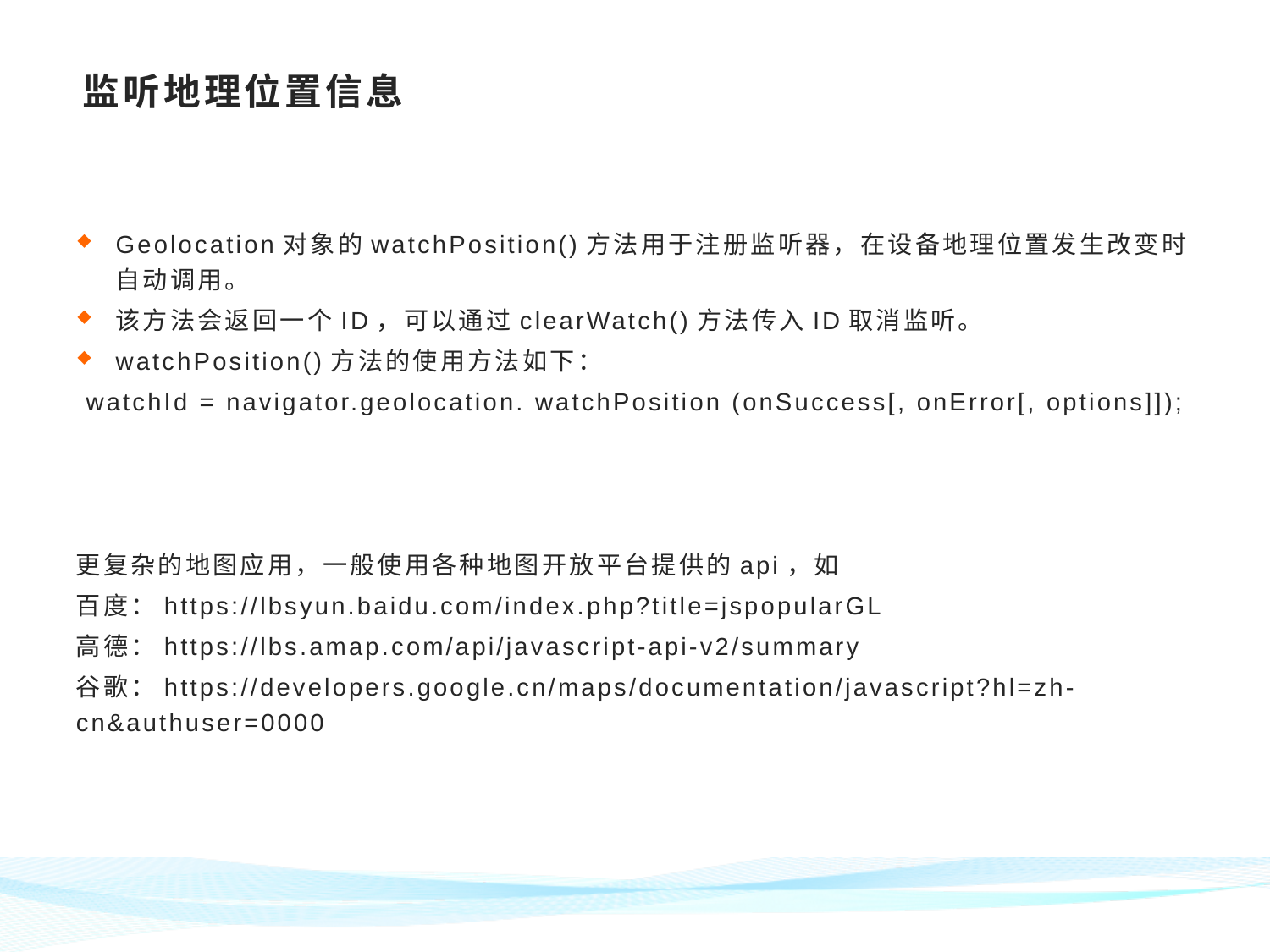

# 监听地理位置信息
Geolocation对象的watchPosition()方法用于注册监听器，在设备地理位置发生改变时自动调用。
该方法会返回一个ID，可以通过clearWatch()方法传入ID取消监听。
watchPosition()方法的使用方法如下：
watchId = navigator.geolocation. watchPosition (onSuccess[, onError[, options]]);

更复杂的地图应用，一般使用各种地图开放平台提供的api，如
百度：https://lbsyun.baidu.com/index.php?title=jspopularGL
高德：https://lbs.amap.com/api/javascript-api-v2/summary
谷歌：https://developers.google.cn/maps/documentation/javascript?hl=zh-cn&authuser=0000
218